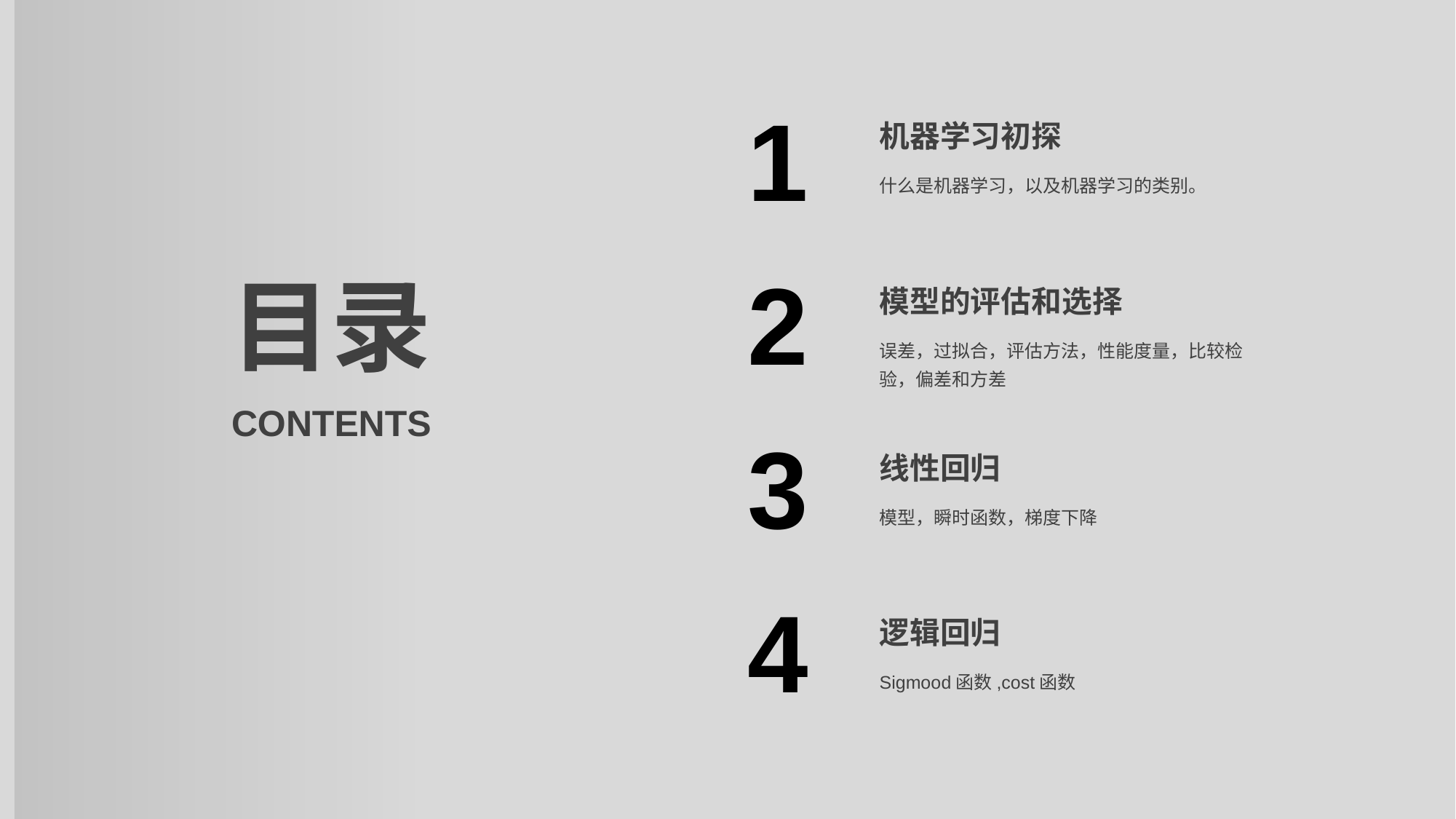

1
机器学习初探
什么是机器学习，以及机器学习的类别。
目录
2
模型的评估和选择
误差，过拟合，评估方法，性能度量，比较检验，偏差和方差
CONTENTS
3
线性回归
模型，瞬时函数，梯度下降
4
逻辑回归
Sigmood函数,cost函数